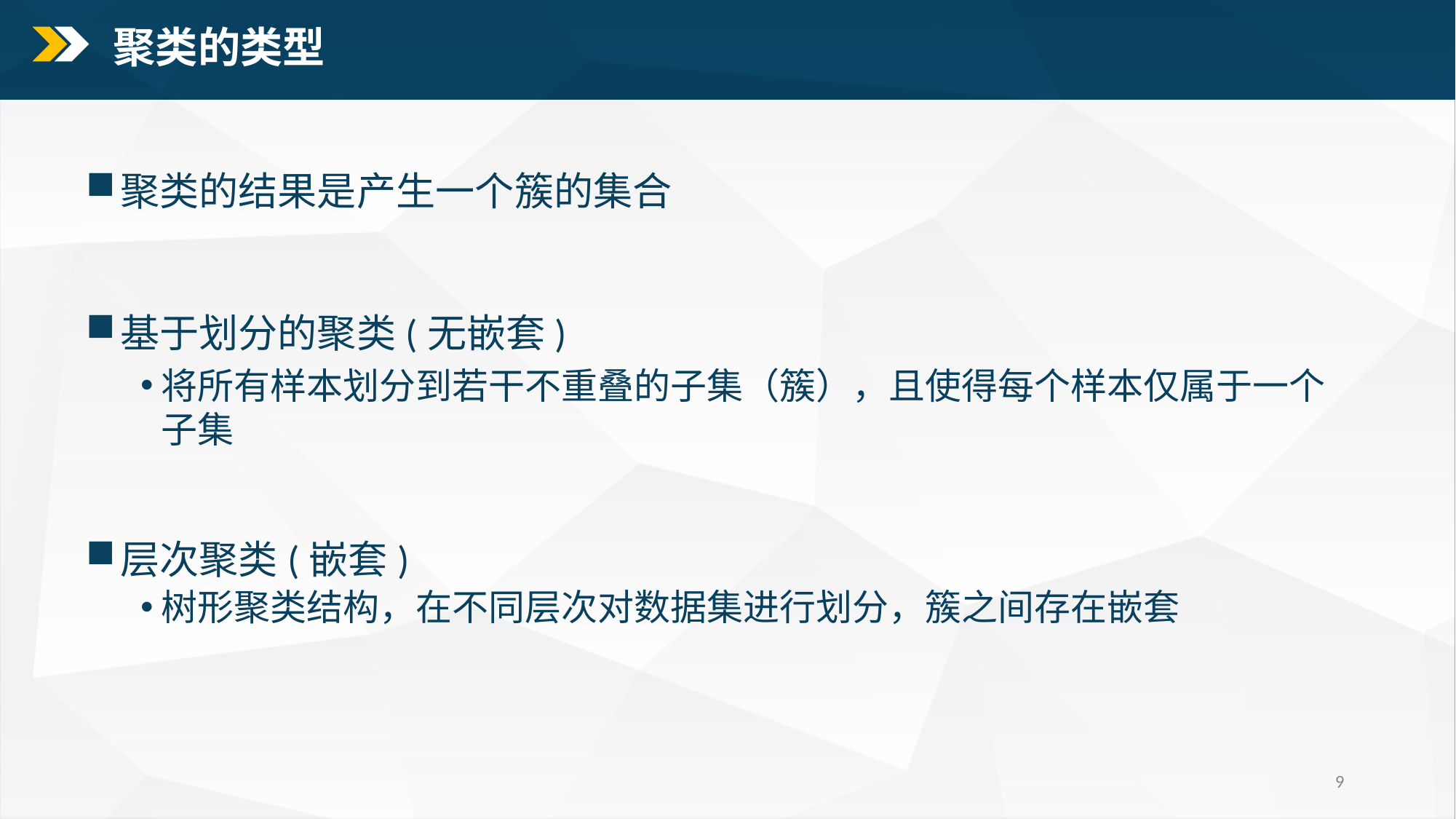

聚类的类型
聚类的结果是产生一个簇的集合

基于划分的聚类(无嵌套)
将所有样本划分到若干不重叠的子集（簇），且使得每个样本仅属于一个子集

层次聚类(嵌套)
树形聚类结构，在不同层次对数据集进行划分，簇之间存在嵌套
9